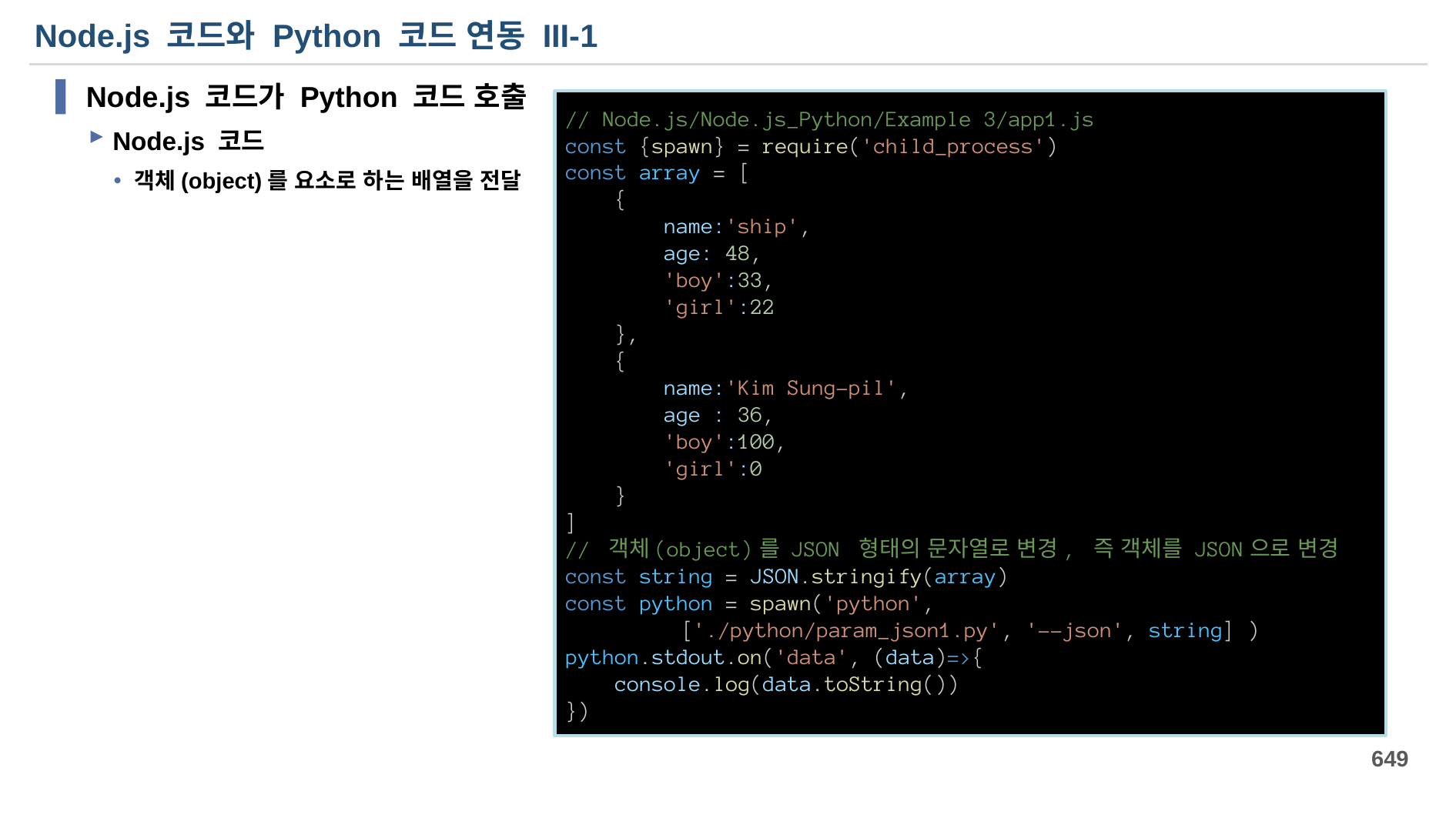

# Node.js 코드와 Python 코드 연동 III-1
Node.js 코드가 Python 코드 호출
Node.js 코드
객체(object)를 요소로 하는 배열을 전달

// Node.js/Node.js_Python/Example 3/app1.js
const {spawn} = require('child_process')
const array = [
    {
        name:'ship',
        age: 48,
        'boy':33,
        'girl':22
    },
    {
        name:'Kim Sung-pil',
        age : 36,
        'boy':100,
        'girl':0
    }
]
// 객체(object)를 JSON 형태의 문자열로 변경, 즉 객체를 JSON으로 변경
const string = JSON.stringify(array)
const python = spawn('python',
	['./python/param_json1.py', '--json', string] )
python.stdout.on('data', (data)=>{
    console.log(data.toString())
})
649